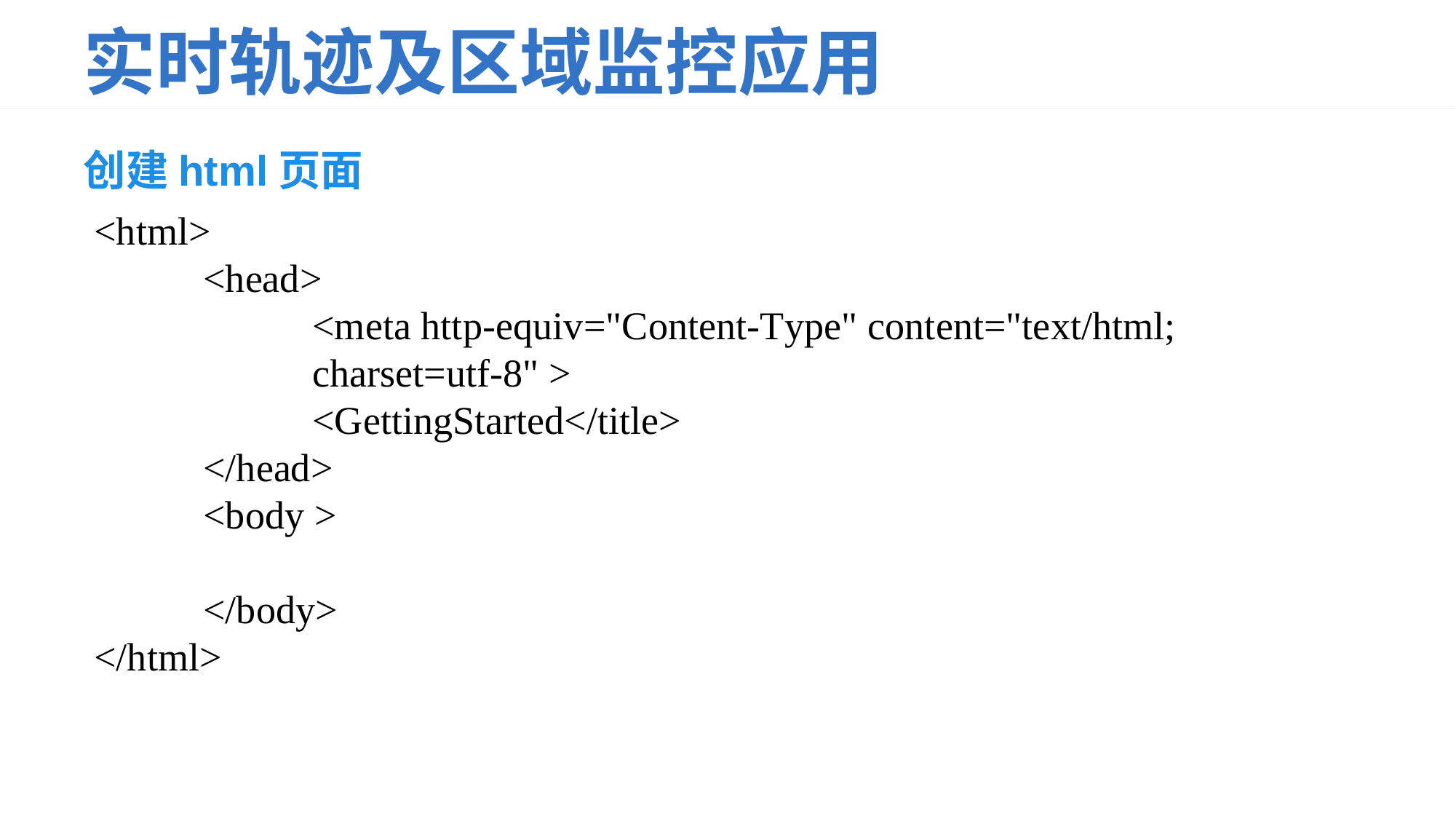

# 实时轨迹及区域监控应用
创建html页面

<html>
<head>
<meta http-equiv="Content-Type" content="text/html; charset=utf-8" >
<GettingStarted</title>
</head>
<body >

</body>
</html>